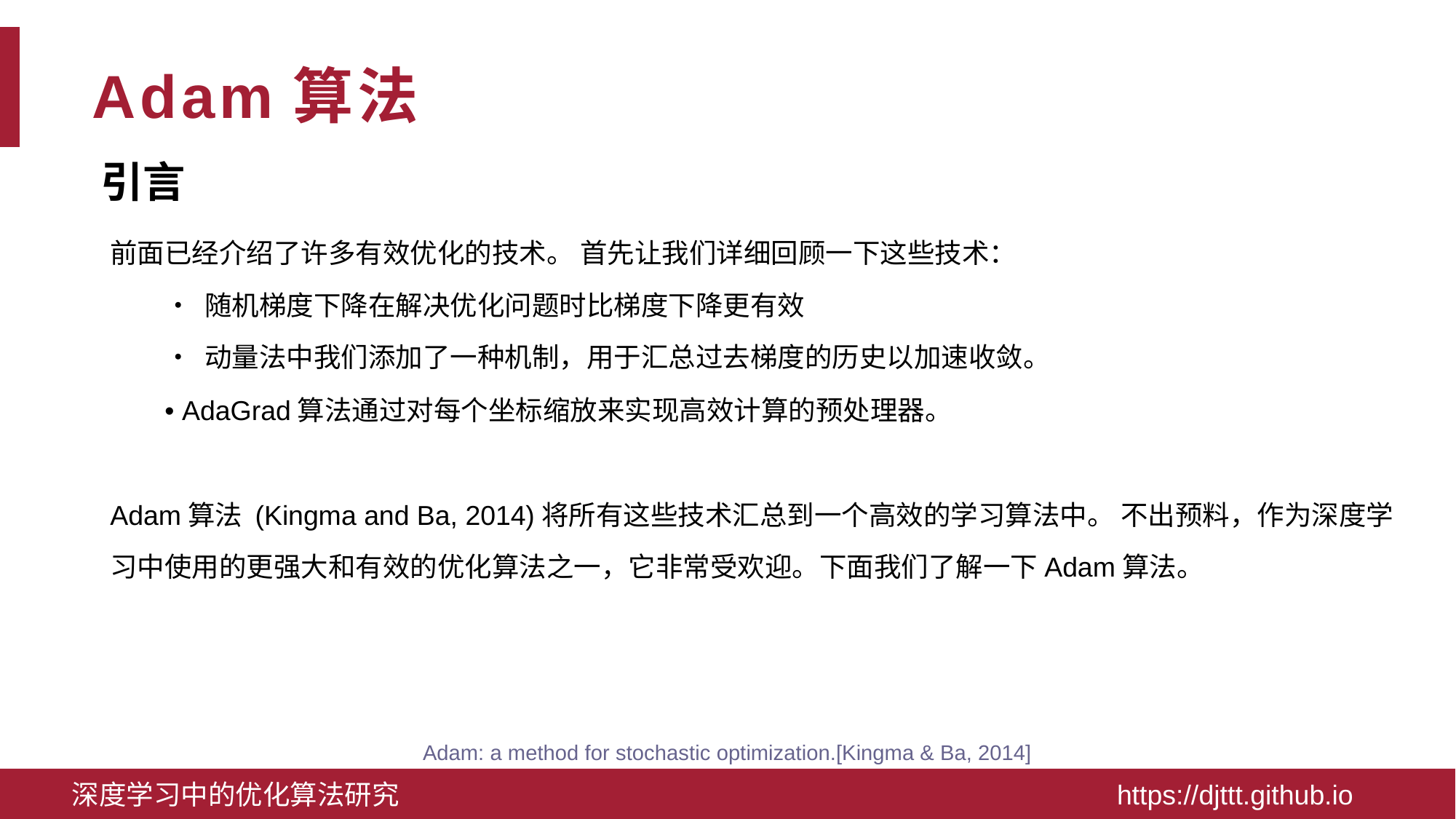

# Adam算法
引言
前面已经介绍了许多有效优化的技术。 首先让我们详细回顾一下这些技术：
• 随机梯度下降在解决优化问题时比梯度下降更有效
• 动量法中我们添加了一种机制，用于汇总过去梯度的历史以加速收敛。
• AdaGrad算法通过对每个坐标缩放来实现高效计算的预处理器。

Adam算法 (Kingma and Ba, 2014)将所有这些技术汇总到一个高效的学习算法中。 不出预料，作为深度学习中使用的更强大和有效的优化算法之一，它非常受欢迎。下面我们了解一下Adam算法。

Adam: a method for stochastic optimization.[Kingma & Ba, 2014]
深度学习中的优化算法研究                                                                                                                   https://djttt.github.io